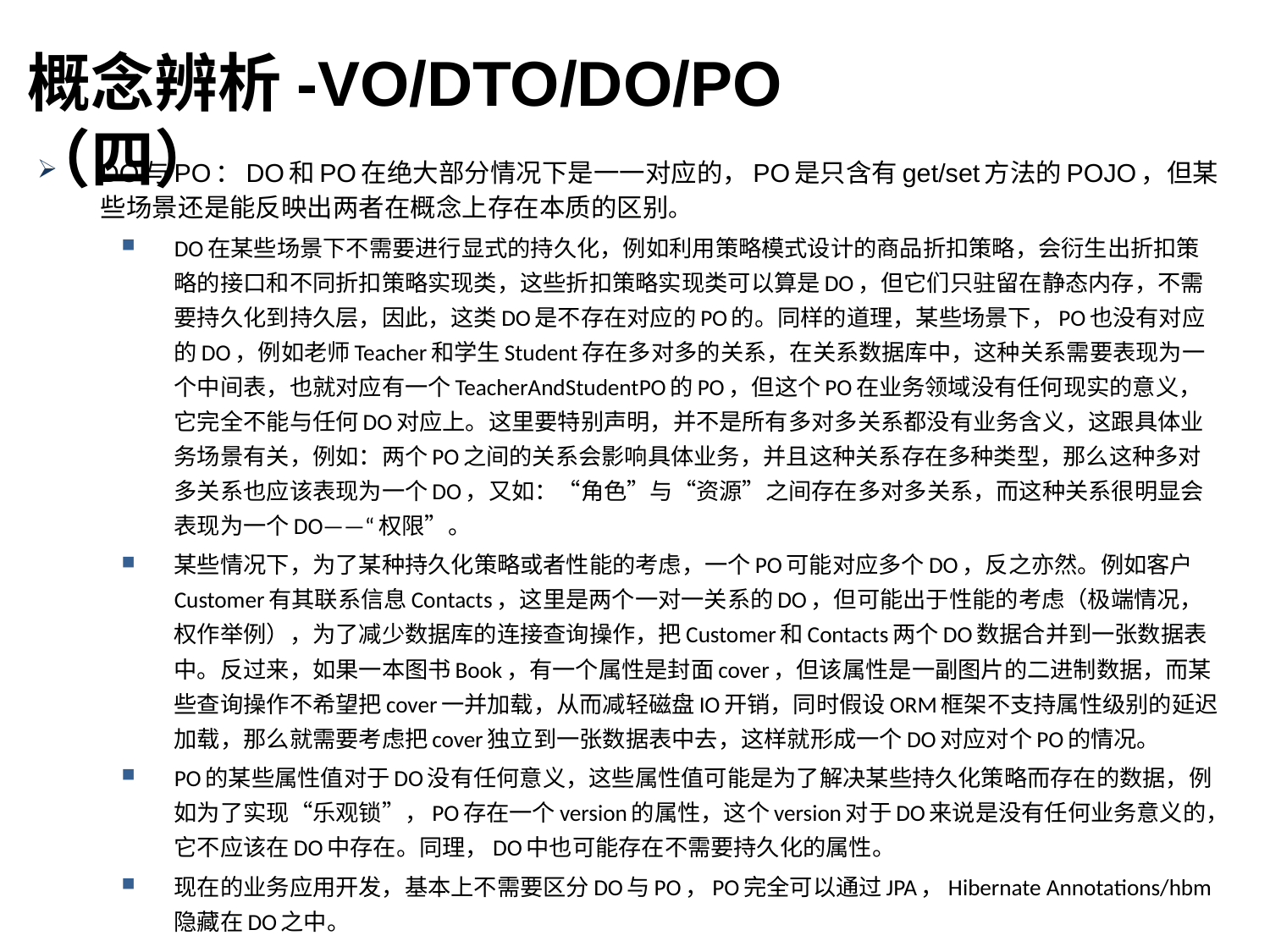

概念辨析-VO/DTO/DO/PO（四）
DO与PO：DO和PO在绝大部分情况下是一一对应的，PO是只含有get/set方法的POJO，但某些场景还是能反映出两者在概念上存在本质的区别。
DO在某些场景下不需要进行显式的持久化，例如利用策略模式设计的商品折扣策略，会衍生出折扣策略的接口和不同折扣策略实现类，这些折扣策略实现类可以算是DO，但它们只驻留在静态内存，不需要持久化到持久层，因此，这类DO是不存在对应的PO的。同样的道理，某些场景下，PO也没有对应的DO，例如老师Teacher和学生Student存在多对多的关系，在关系数据库中，这种关系需要表现为一个中间表，也就对应有一个TeacherAndStudentPO的PO，但这个PO在业务领域没有任何现实的意义，它完全不能与任何DO对应上。这里要特别声明，并不是所有多对多关系都没有业务含义，这跟具体业务场景有关，例如：两个PO之间的关系会影响具体业务，并且这种关系存在多种类型，那么这种多对多关系也应该表现为一个DO，又如：“角色”与“资源”之间存在多对多关系，而这种关系很明显会表现为一个DO——“权限”。
某些情况下，为了某种持久化策略或者性能的考虑，一个PO可能对应多个DO，反之亦然。例如客户Customer有其联系信息Contacts，这里是两个一对一关系的DO，但可能出于性能的考虑（极端情况，权作举例），为了减少数据库的连接查询操作，把Customer和Contacts两个DO数据合并到一张数据表中。反过来，如果一本图书Book，有一个属性是封面cover，但该属性是一副图片的二进制数据，而某些查询操作不希望把cover一并加载，从而减轻磁盘IO开销，同时假设ORM框架不支持属性级别的延迟加载，那么就需要考虑把cover独立到一张数据表中去，这样就形成一个DO对应对个PO的情况。
PO的某些属性值对于DO没有任何意义，这些属性值可能是为了解决某些持久化策略而存在的数据，例如为了实现“乐观锁”，PO存在一个version的属性，这个version对于DO来说是没有任何业务意义的，它不应该在DO中存在。同理，DO中也可能存在不需要持久化的属性。
现在的业务应用开发，基本上不需要区分DO与PO，PO完全可以通过JPA，Hibernate Annotations/hbm隐藏在DO之中。